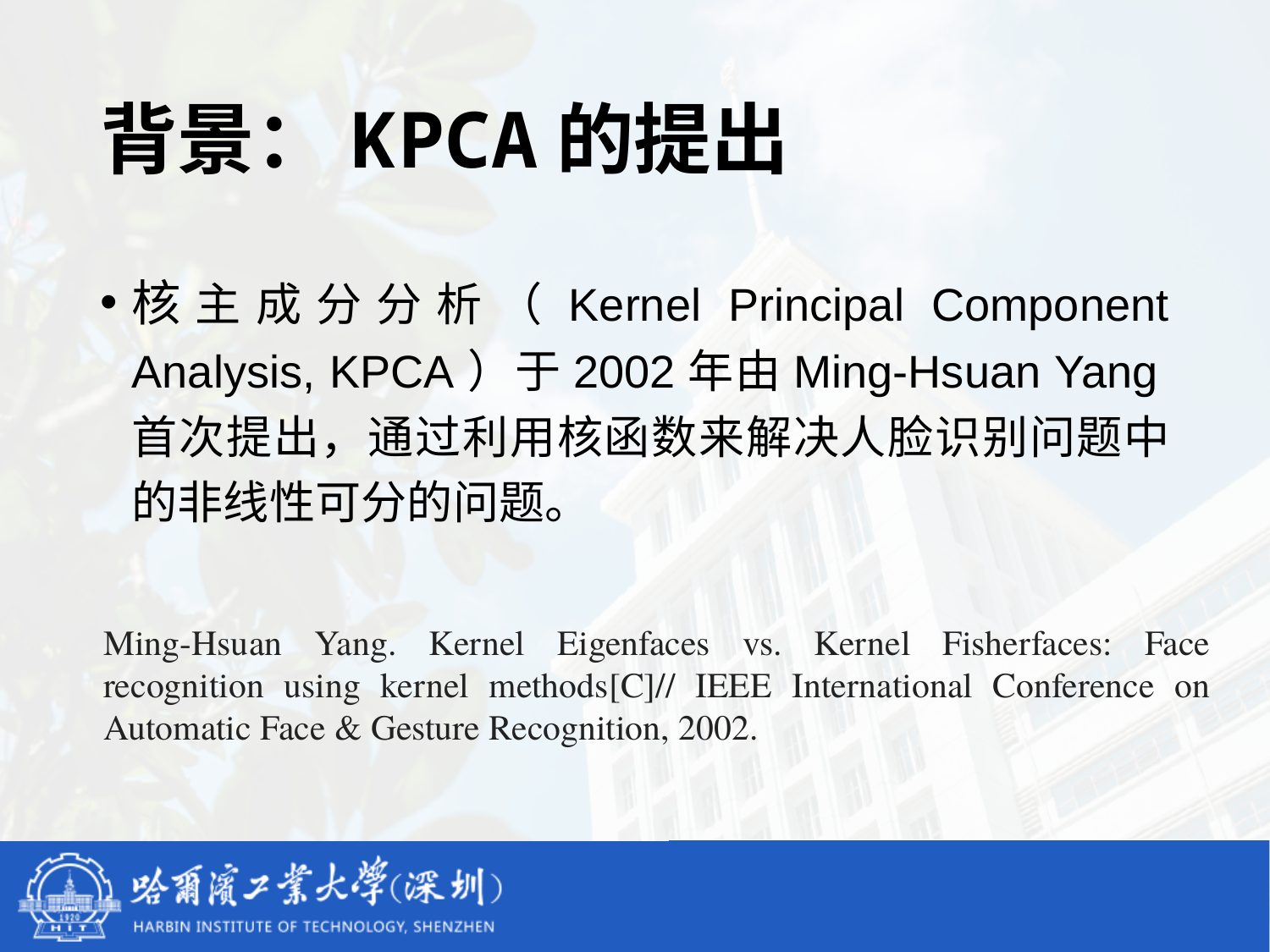

# 背景：KPCA的提出
核主成分分析（Kernel Principal Component Analysis, KPCA）于2002年由Ming-Hsuan Yang首次提出，通过利用核函数来解决人脸识别问题中的非线性可分的问题。

Ming-Hsuan Yang. Kernel Eigenfaces vs. Kernel Fisherfaces: Face recognition using kernel methods[C]// IEEE International Conference on Automatic Face & Gesture Recognition, 2002.